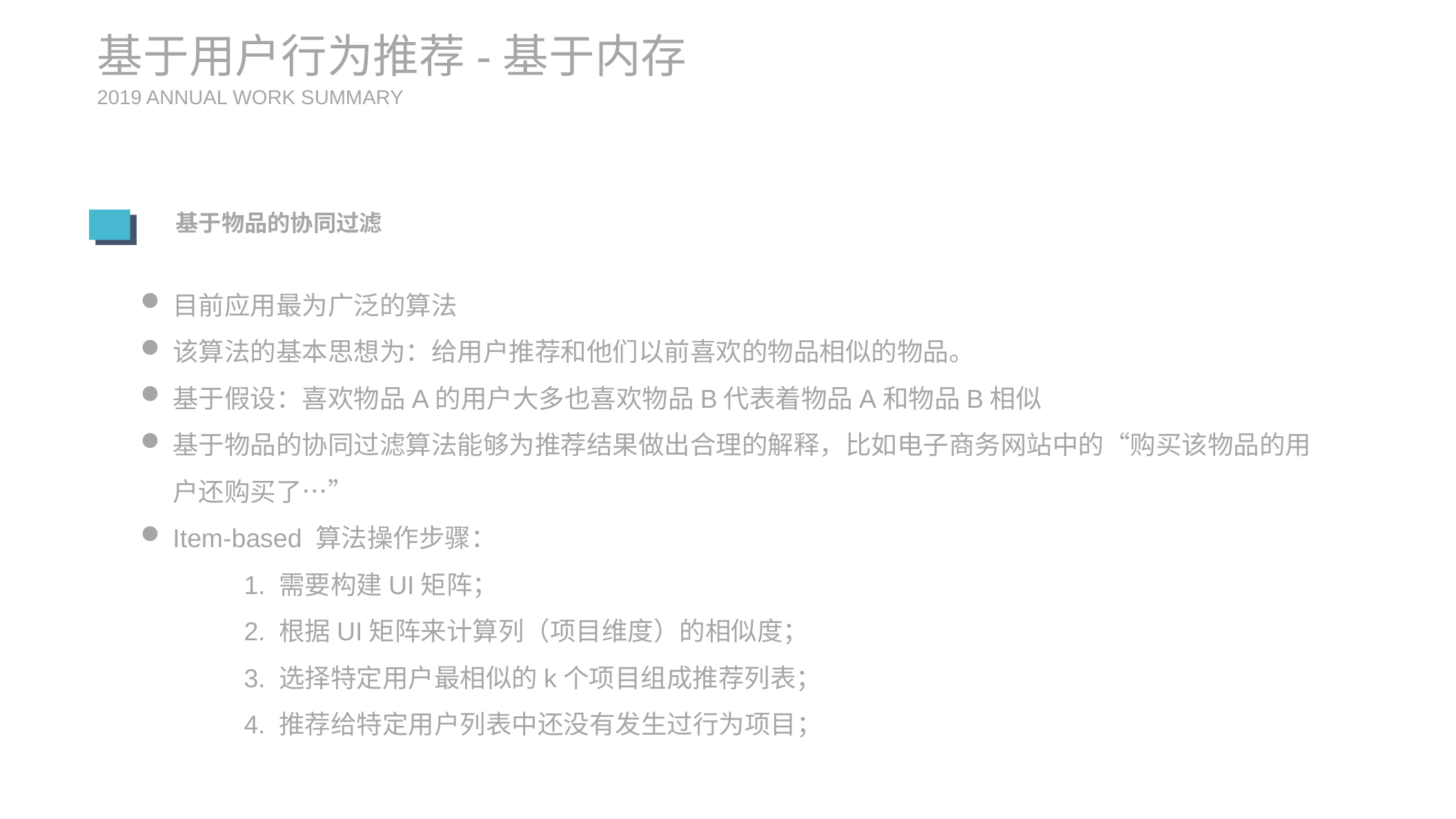

基于用户行为推荐-基于内存
2019 ANNUAL WORK SUMMARY
基于物品的协同过滤

目前应用最为广泛的算法
该算法的基本思想为：给用户推荐和他们以前喜欢的物品相似的物品。
基于假设：喜欢物品A的用户大多也喜欢物品B代表着物品A和物品B相似
基于物品的协同过滤算法能够为推荐结果做出合理的解释，比如电子商务网站中的“购买该物品的用户还购买了…”
Item-based 算法操作步骤：
	1. 需要构建UI矩阵；
	2. 根据UI矩阵来计算列（项目维度）的相似度；
	3. 选择特定用户最相似的k个项目组成推荐列表；
	4. 推荐给特定用户列表中还没有发生过行为项目；